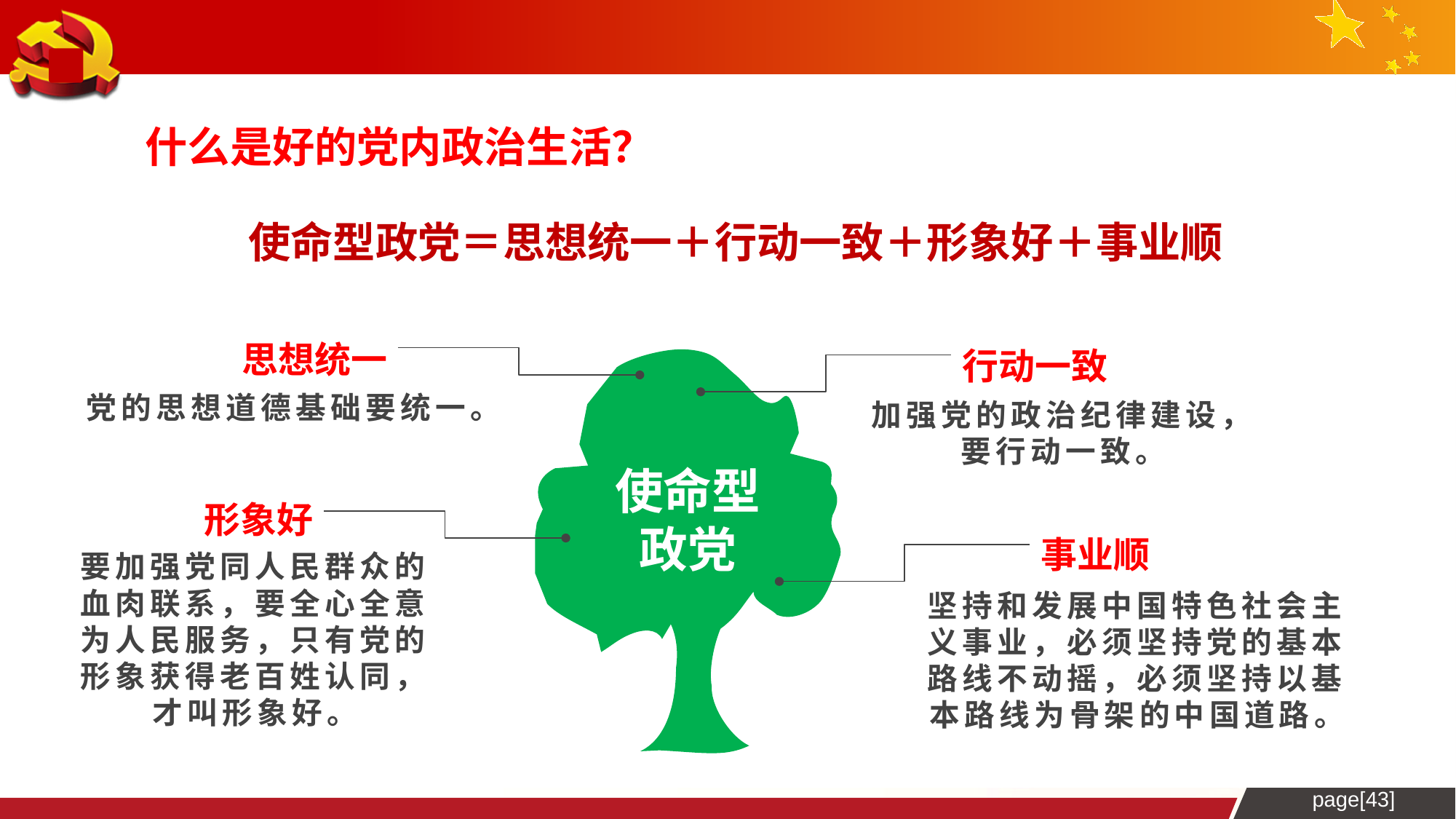

什么是好的党内政治生活？
使命型政党＝思想统一＋行动一致＋形象好＋事业顺
思想统一
行动一致
使命型
政党
党的思想道德基础要统一。
加强党的政治纪律建设，要行动一致。
形象好
事业顺
要加强党同人民群众的血肉联系，要全心全意为人民服务，只有党的形象获得老百姓认同，才叫形象好。
坚持和发展中国特色社会主义事业，必须坚持党的基本路线不动摇，必须坚持以基本路线为骨架的中国道路。